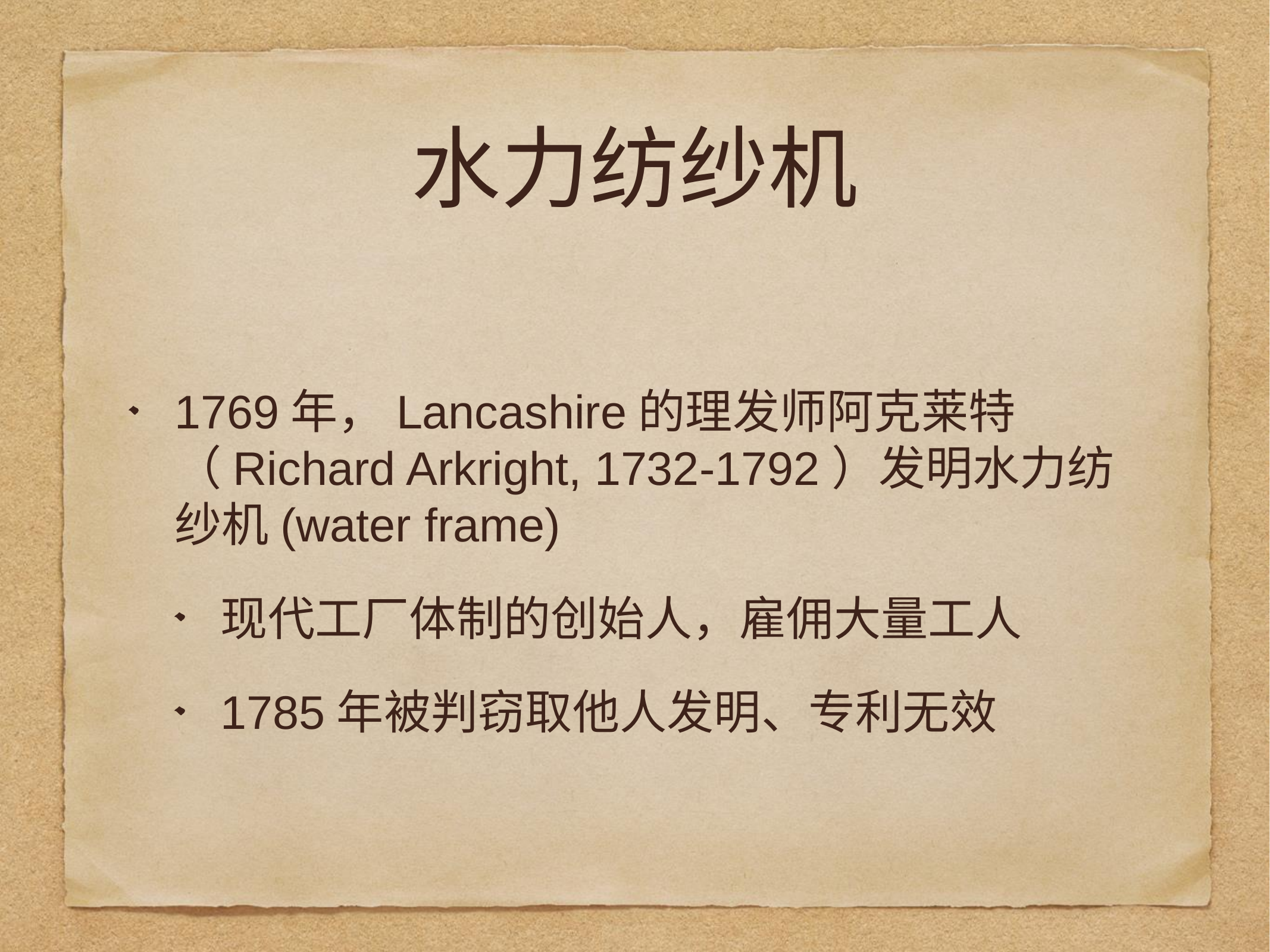

# 水力纺纱机
1769年，Lancashire的理发师阿克莱特（Richard Arkright, 1732-1792）发明水力纺纱机(water frame)
现代工厂体制的创始人，雇佣大量工人
1785年被判窃取他人发明、专利无效